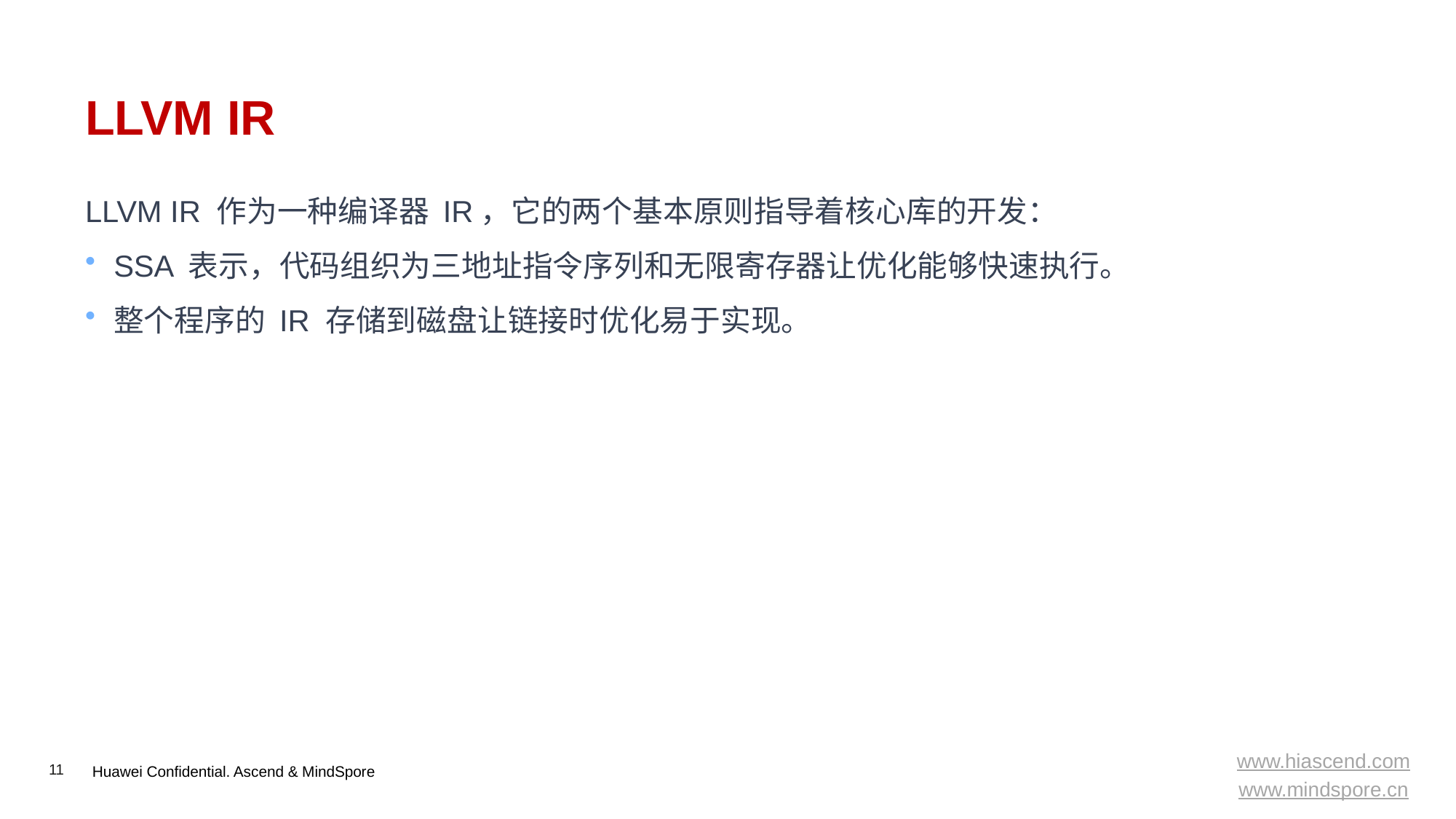

# LLVM IR
LLVM IR 作为一种编译器 IR，它的两个基本原则指导着核心库的开发：
SSA 表示，代码组织为三地址指令序列和无限寄存器让优化能够快速执行。
整个程序的 IR 存储到磁盘让链接时优化易于实现。